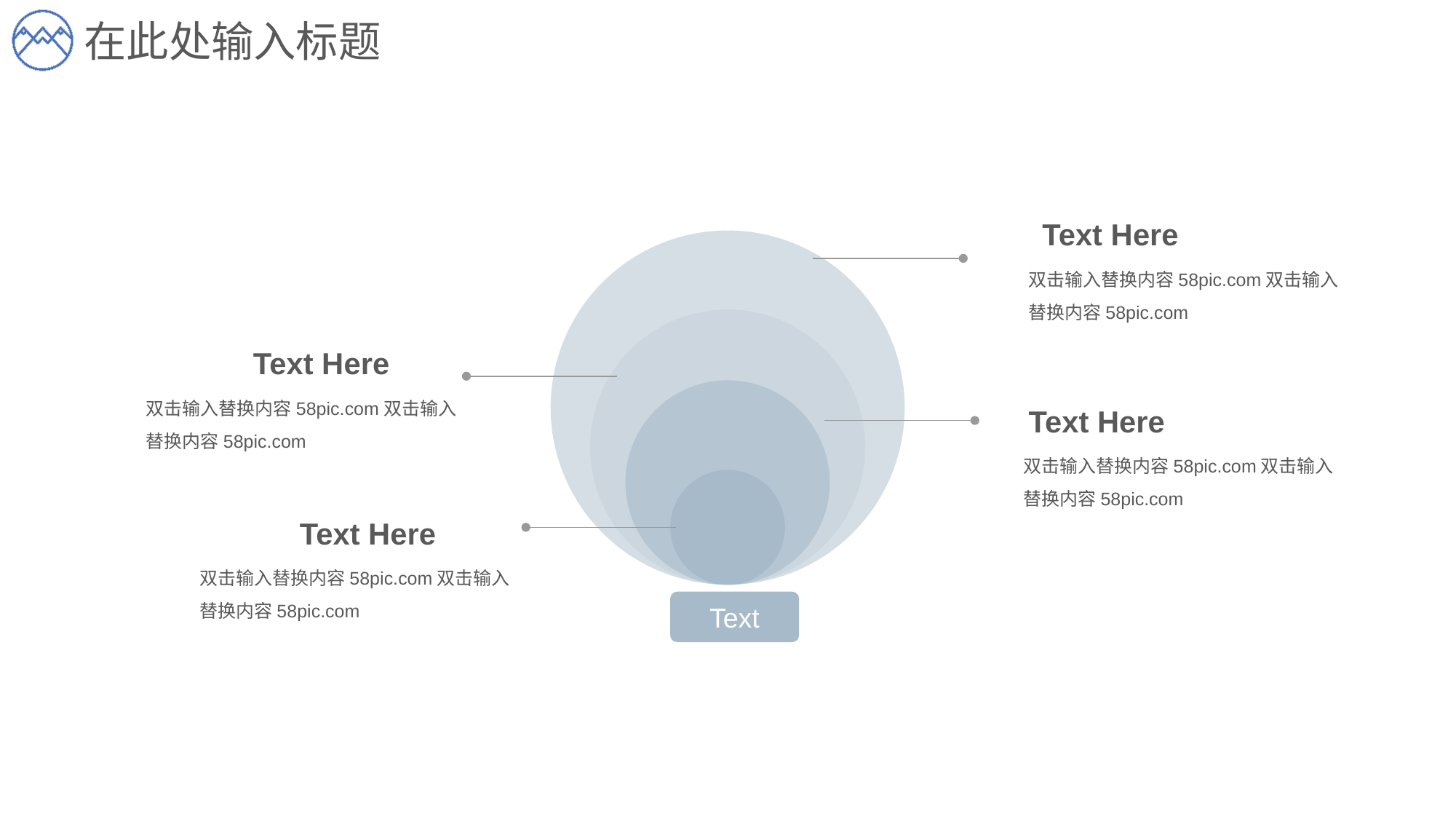

在此处输入标题

Text Here
双击输入替换内容58pic.com双击输入替换内容58pic.com

Text Here
双击输入替换内容58pic.com双击输入替换内容58pic.com

Text Here
双击输入替换内容58pic.com双击输入替换内容58pic.com

Text Here
双击输入替换内容58pic.com双击输入替换内容58pic.com

Text